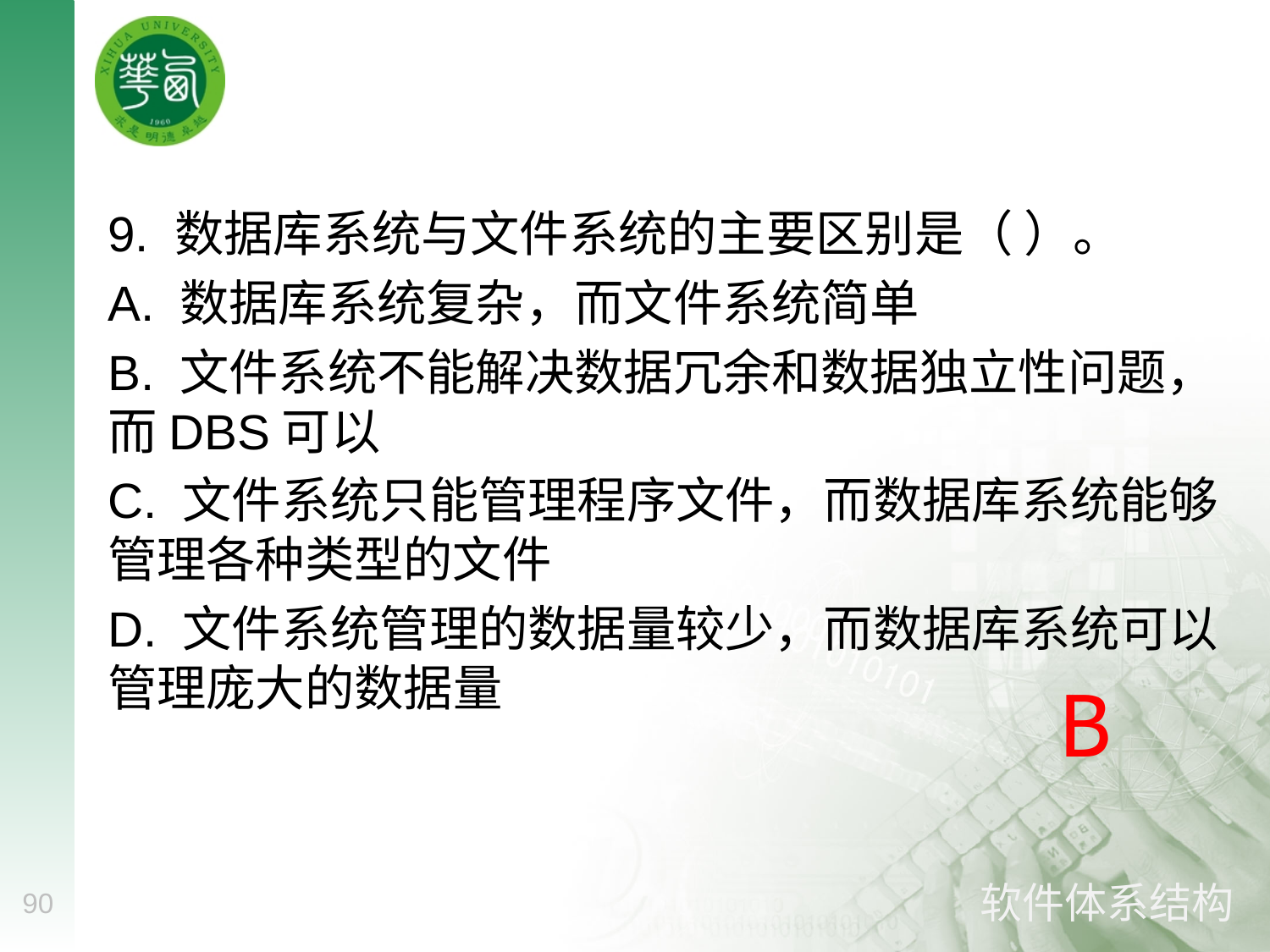

#
9. 数据库系统与文件系统的主要区别是（ ）。
A. 数据库系统复杂，而文件系统简单
B. 文件系统不能解决数据冗余和数据独立性问题，而DBS可以
C. 文件系统只能管理程序文件，而数据库系统能够管理各种类型的文件
D. 文件系统管理的数据量较少，而数据库系统可以管理庞大的数据量
B
90